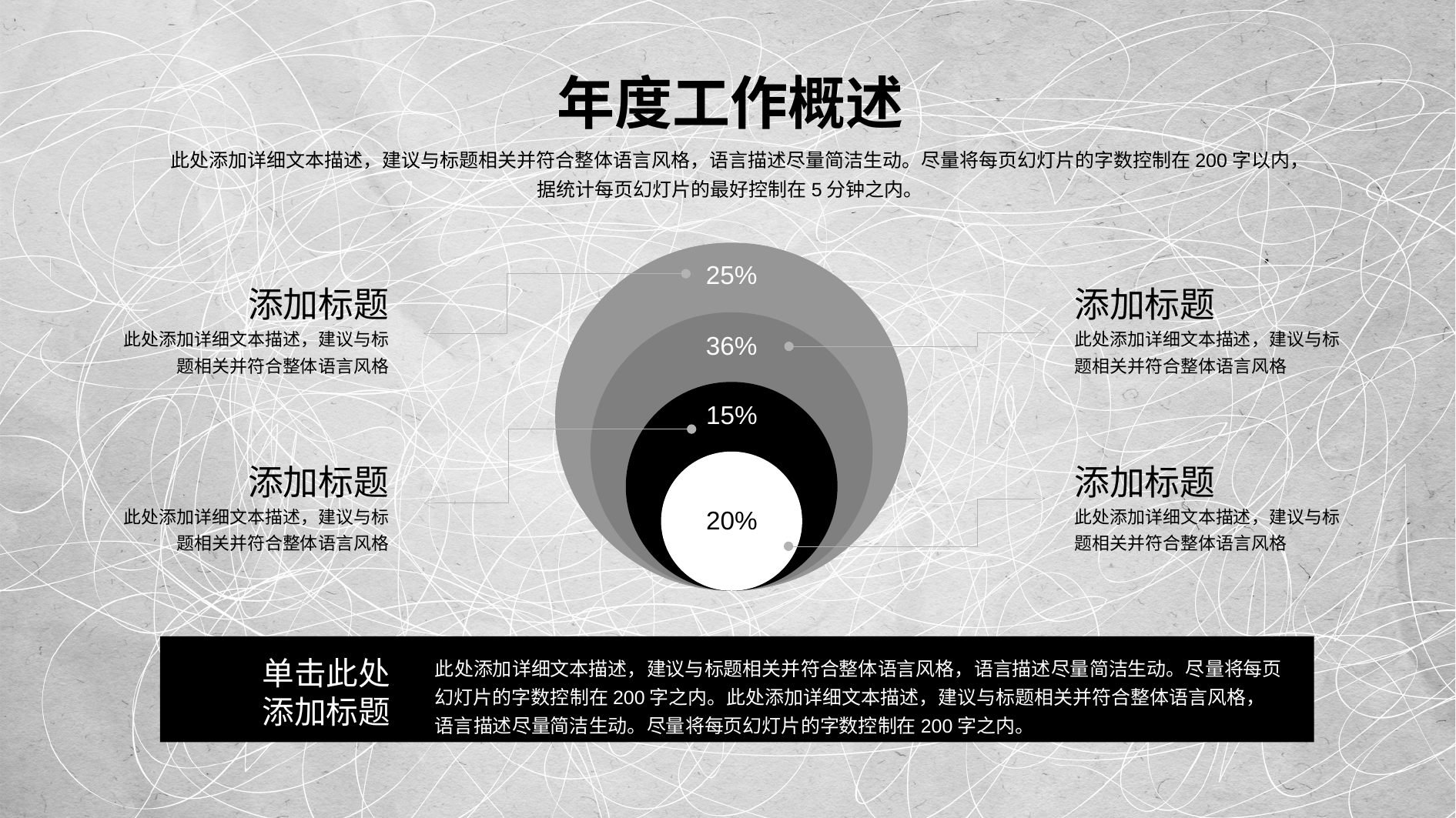

年度工作概述
此处添加详细文本描述，建议与标题相关并符合整体语言风格，语言描述尽量简洁生动。尽量将每页幻灯片的字数控制在200字以内，
据统计每页幻灯片的最好控制在5分钟之内。
25%

添加标题
此处添加详细文本描述，建议与标题相关并符合整体语言风格
添加标题
此处添加详细文本描述，建议与标题相关并符合整体语言风格
36%

15%

20%
添加标题
此处添加详细文本描述，建议与标题相关并符合整体语言风格
添加标题
此处添加详细文本描述，建议与标题相关并符合整体语言风格

此处添加详细文本描述，建议与标题相关并符合整体语言风格，语言描述尽量简洁生动。尽量将每页幻灯片的字数控制在200字之内。此处添加详细文本描述，建议与标题相关并符合整体语言风格，语言描述尽量简洁生动。尽量将每页幻灯片的字数控制在200字之内。
单击此处
添加标题